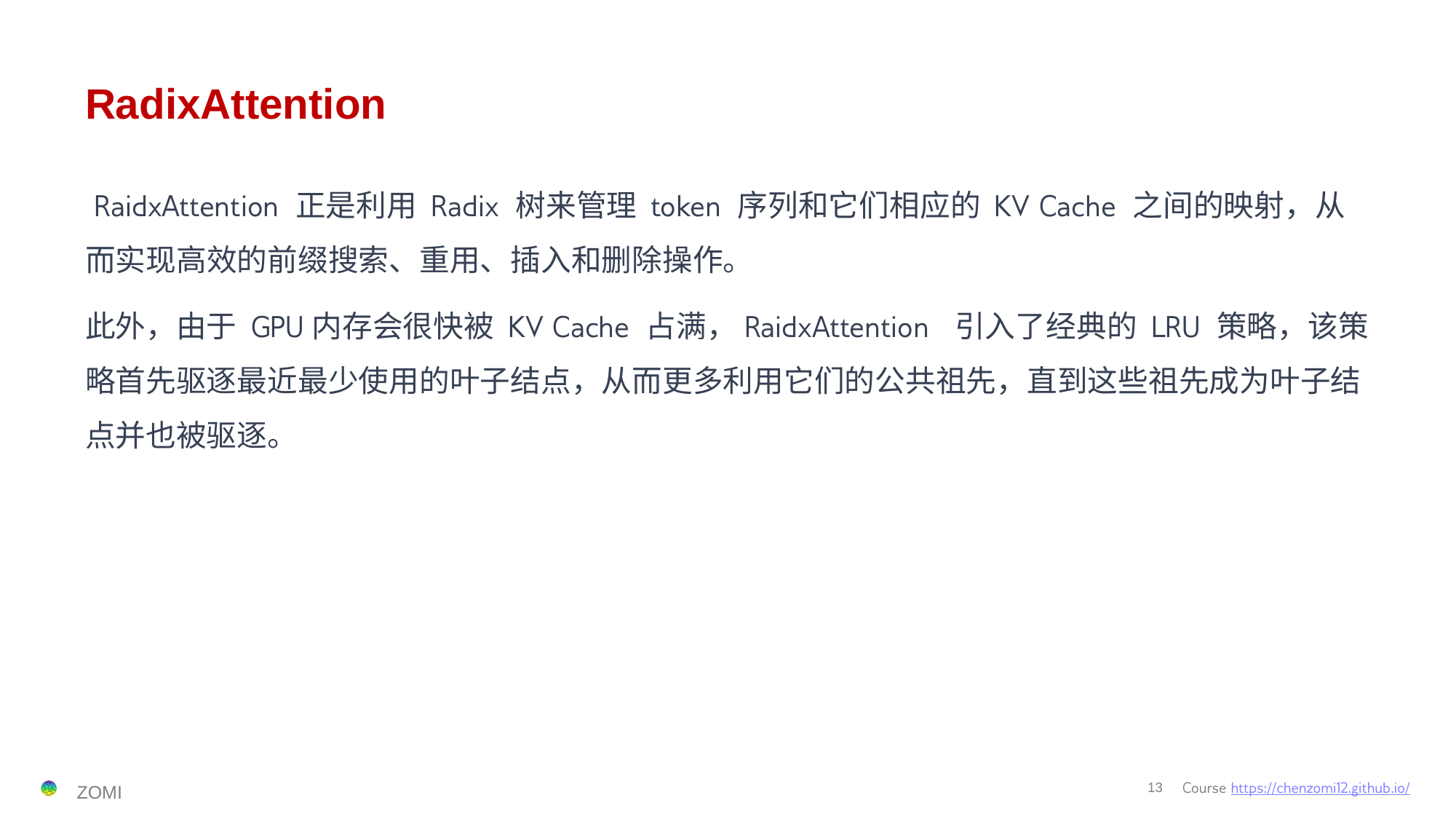

# RadixAttention
 RaidxAttention 正是利用 Radix 树来管理 token 序列和它们相应的 KV Cache 之间的映射，从而实现高效的前缀搜索、重用、插入和删除操作。
此外，由于 GPU内存会很快被 KV Cache 占满，RaidxAttention  引入了经典的 LRU 策略，该策略首先驱逐最近最少使用的叶子结点，从而更多利用它们的公共祖先，直到这些祖先成为叶子结点并也被驱逐。